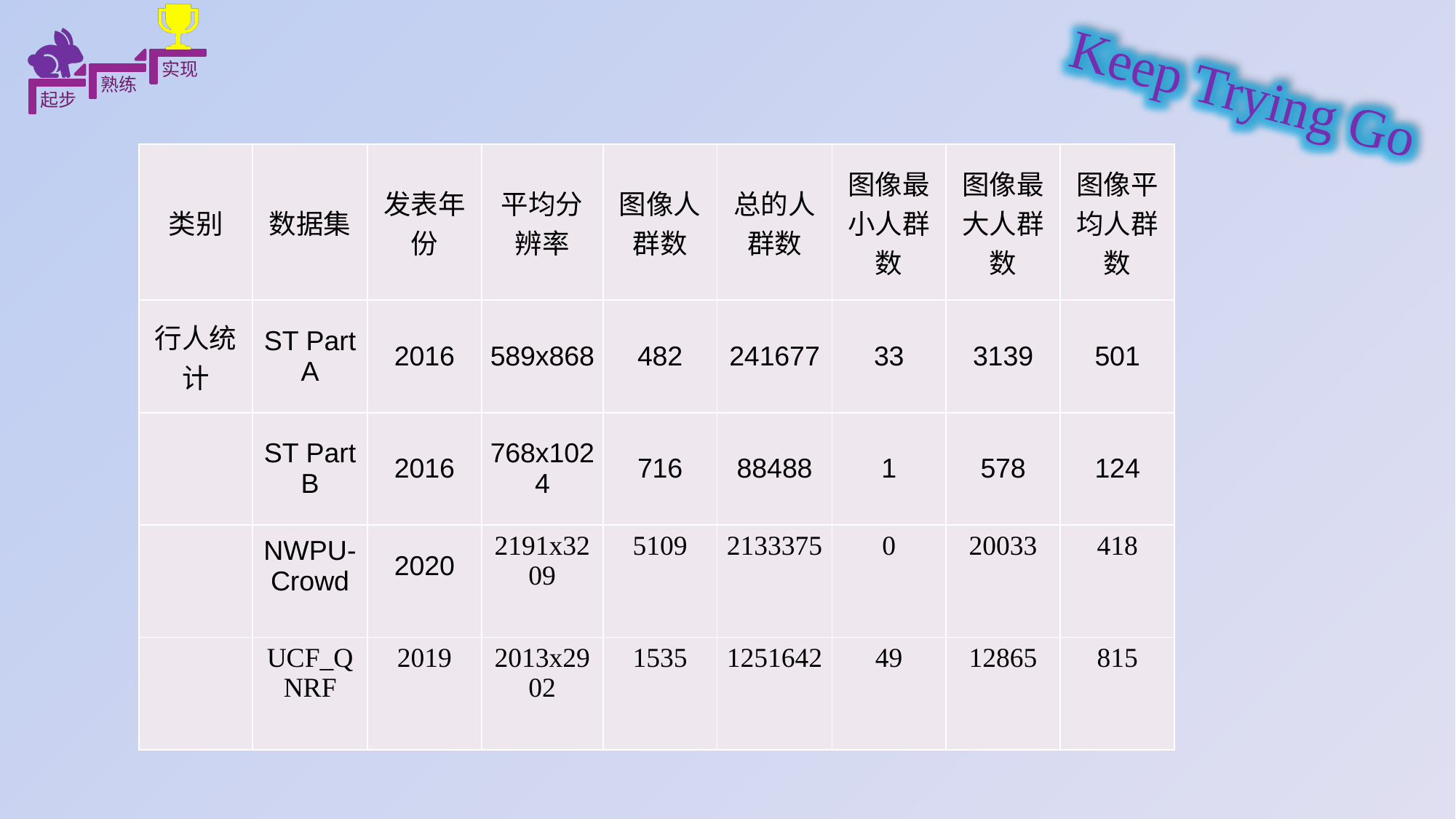

| 类别 | 数据集 | 发表年份 | 平均分辨率 | 图像人群数 | 总的人群数 | 图像最小人群数 | 图像最大人群数 | 图像平均人群数 |
| --- | --- | --- | --- | --- | --- | --- | --- | --- |
| 行人统计 | ST Part A | 2016 | 589x868 | 482 | 241677 | 33 | 3139 | 501 |
|  | ST Part B | 2016 | 768x1024 | 716 | 88488 | 1 | 578 | 124 |
|  | NWPU-Crowd | 2020 | 2191x3209 | 5109 | 2133375 | 0 | 20033 | 418 |
|  | UCF\_QNRF | 2019 | 2013x2902 | 1535 | 1251642 | 49 | 12865 | 815 |